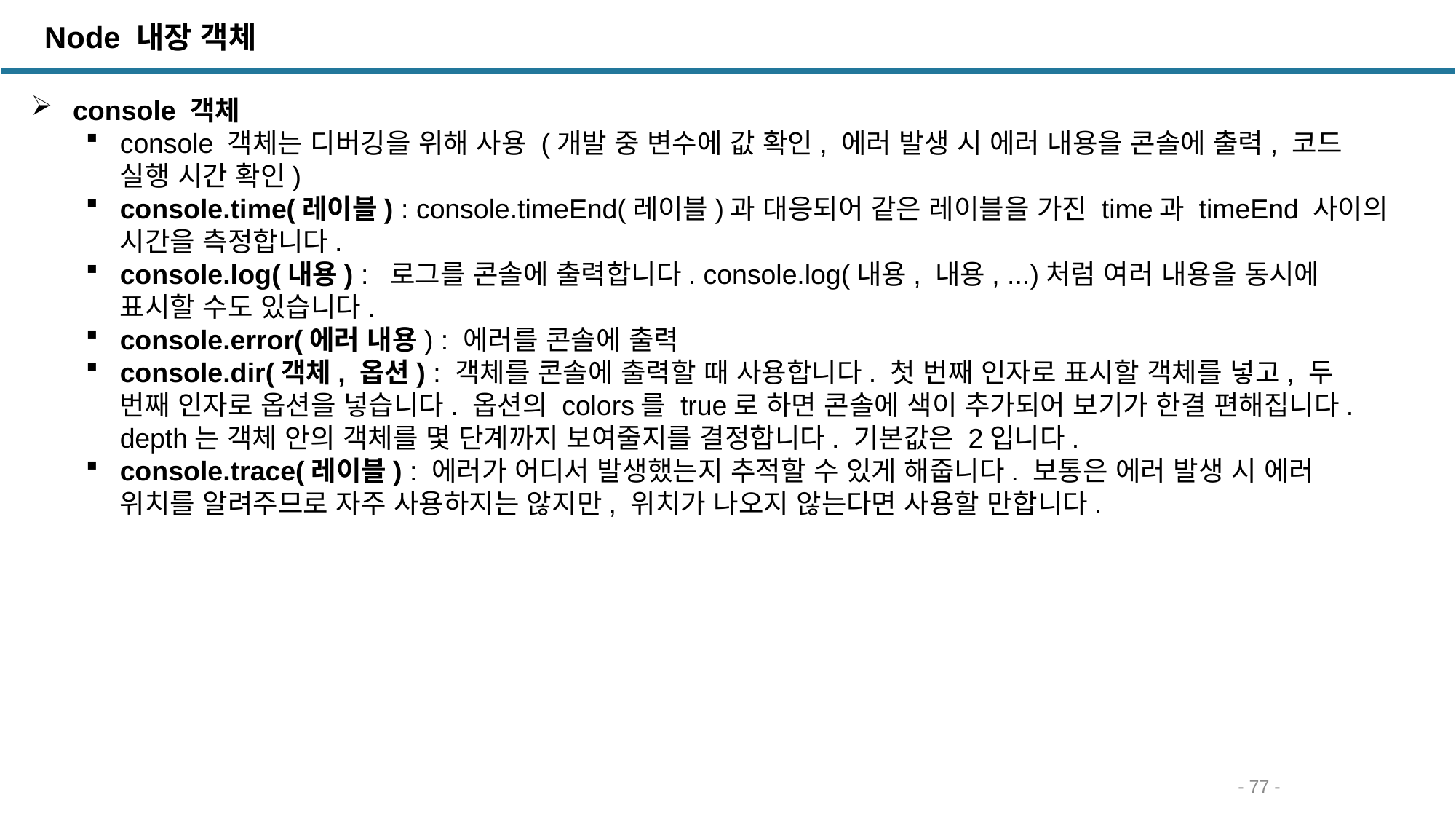

Node 내장 객체
 console 객체
console 객체는 디버깅을 위해 사용 (개발 중 변수에 값 확인, 에러 발생 시 에러 내용을 콘솔에 출력, 코드 실행 시간 확인)
console.time(레이블) : console.timeEnd(레이블)과 대응되어 같은 레이블을 가진 time과 timeEnd 사이의 시간을 측정합니다.
console.log(내용) :  로그를 콘솔에 출력합니다. console.log(내용, 내용, ...)처럼 여러 내용을 동시에 표시할 수도 있습니다.
console.error(에러 내용) : 에러를 콘솔에 출력
console.dir(객체, 옵션) : 객체를 콘솔에 출력할 때 사용합니다. 첫 번째 인자로 표시할 객체를 넣고, 두 번째 인자로 옵션을 넣습니다. 옵션의 colors를 true로 하면 콘솔에 색이 추가되어 보기가 한결 편해집니다. depth는 객체 안의 객체를 몇 단계까지 보여줄지를 결정합니다. 기본값은 2입니다.
console.trace(레이블) : 에러가 어디서 발생했는지 추적할 수 있게 해줍니다. 보통은 에러 발생 시 에러 위치를 알려주므로 자주 사용하지는 않지만, 위치가 나오지 않는다면 사용할 만합니다.
- 77 -